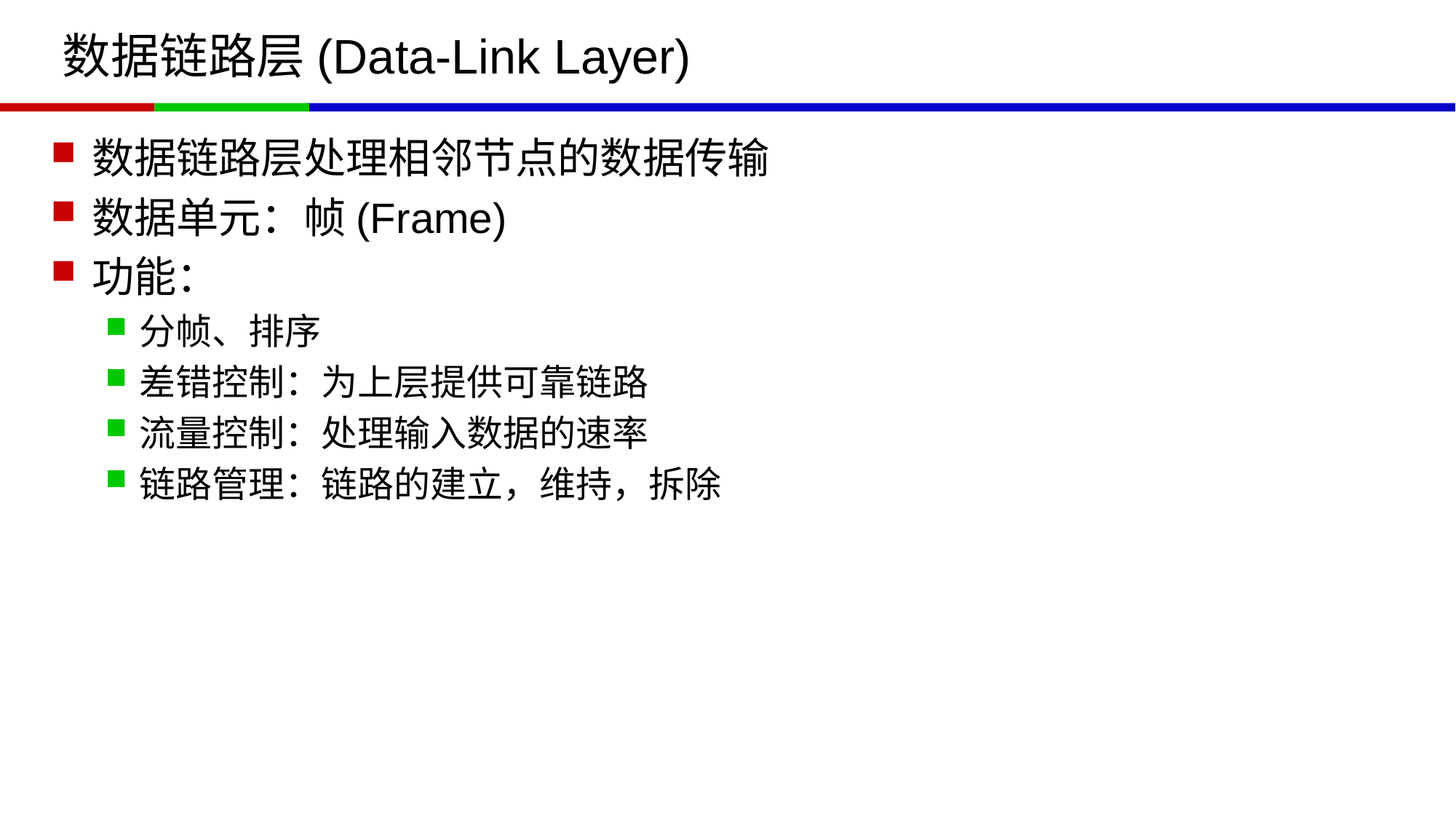

# 数据链路层(Data-Link Layer)
数据链路层处理相邻节点的数据传输
数据单元：帧(Frame)
功能：
分帧、排序
差错控制：为上层提供可靠链路
流量控制：处理输入数据的速率
链路管理：链路的建立，维持，拆除

34